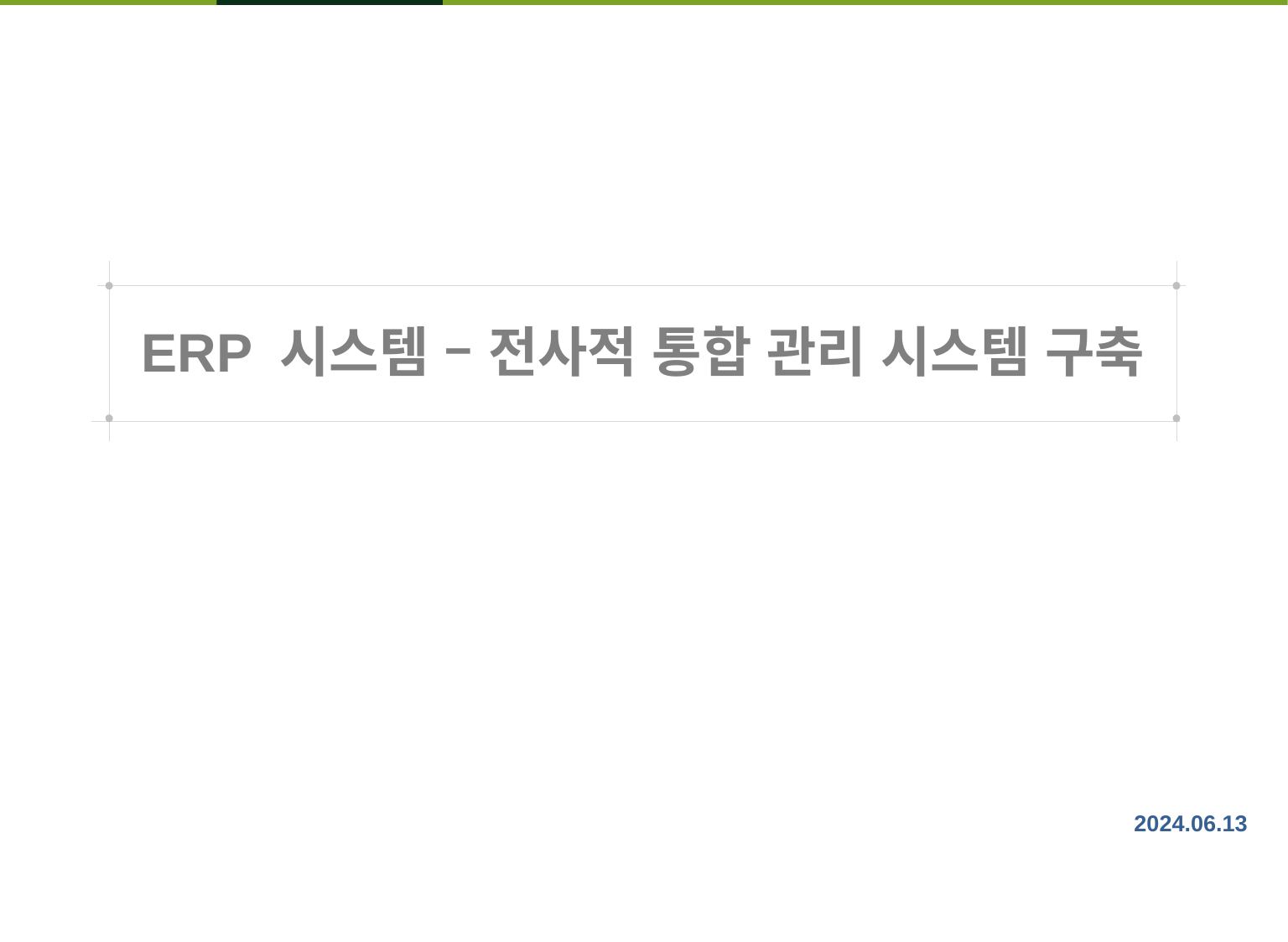

ERP 시스템 – 전사적 통합 관리 시스템 구축
2024.06.13